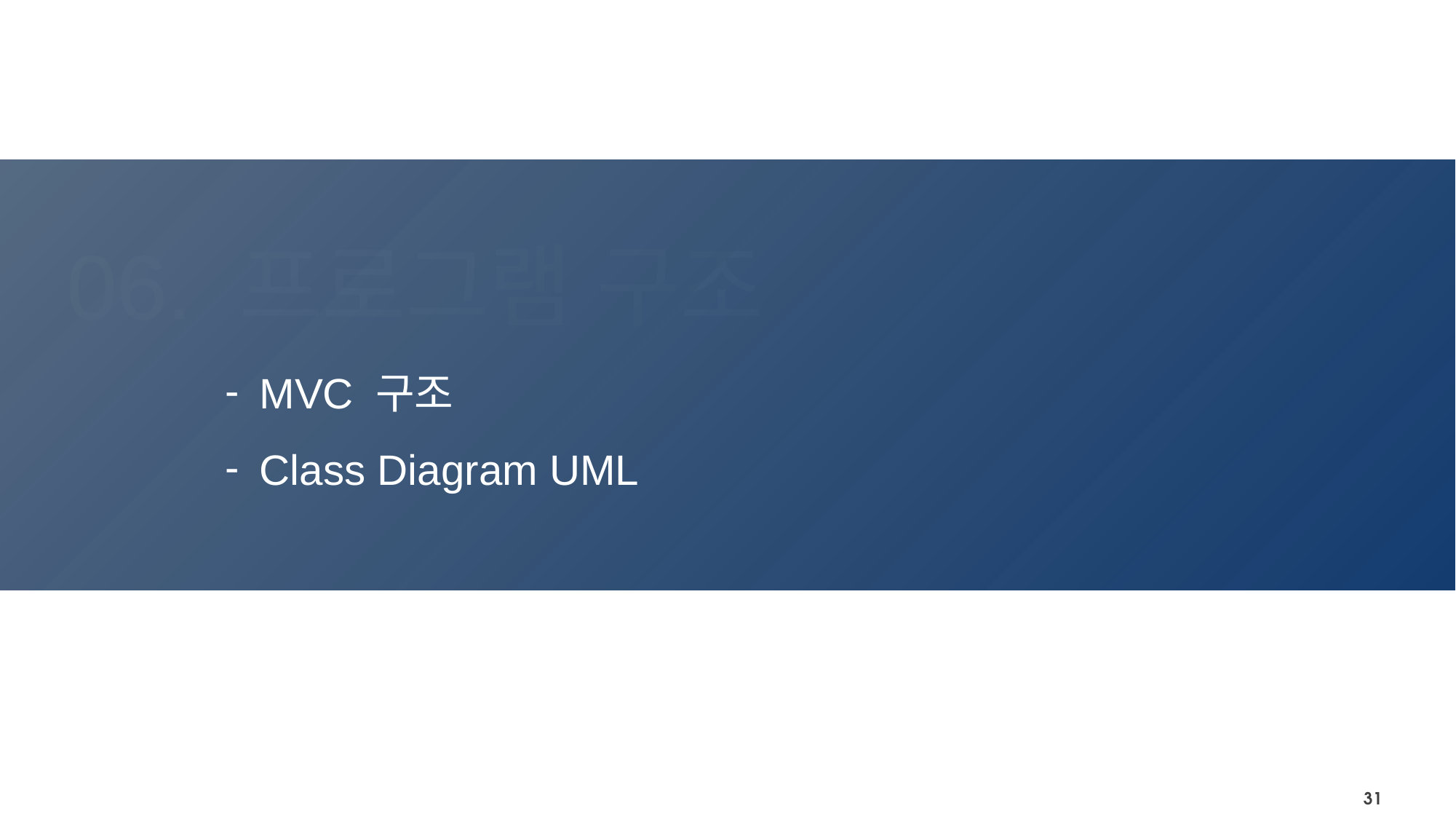

06. 프로그램 구조
MVC 구조
Class Diagram UML